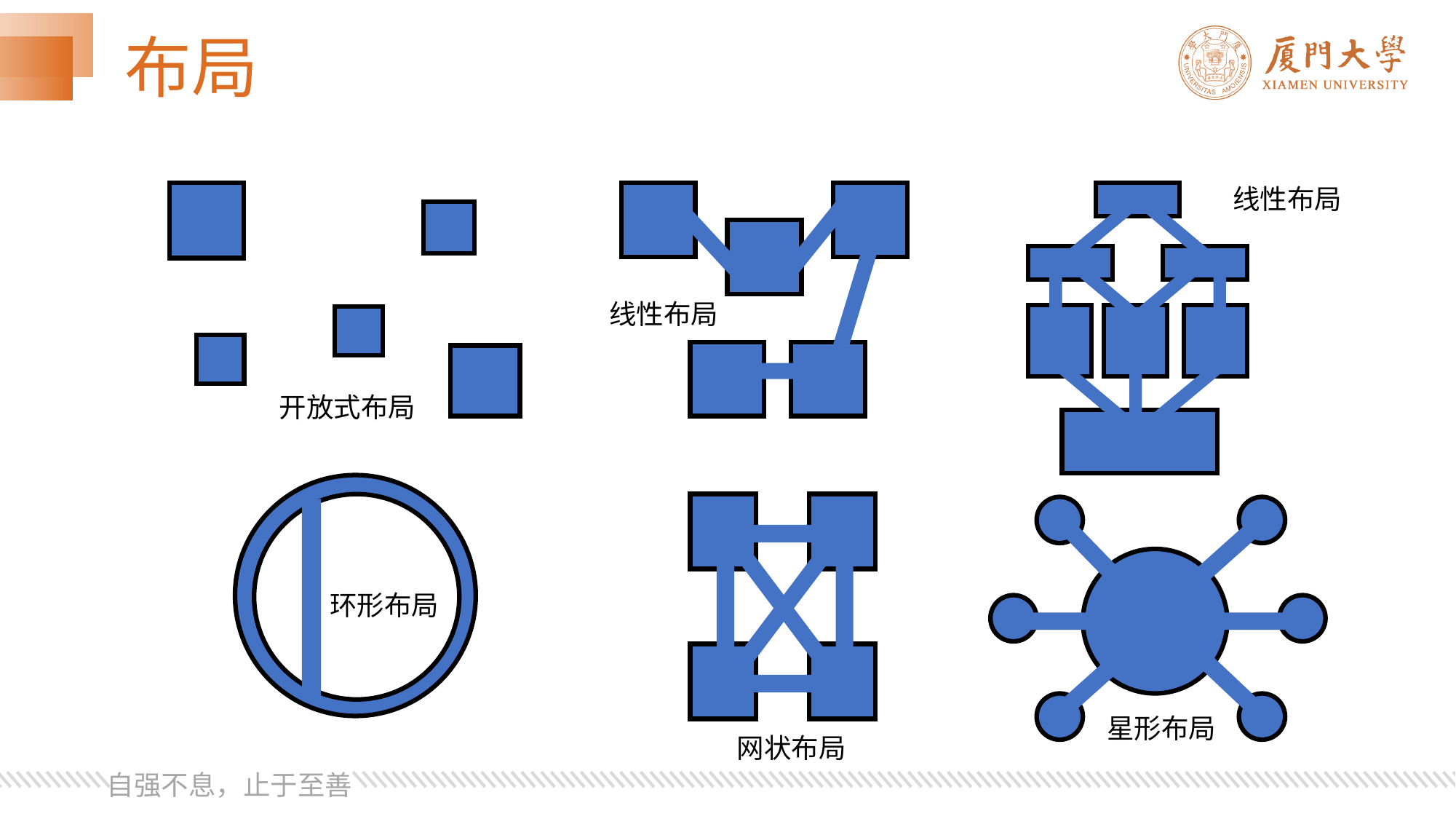

# 布局
线性布局

线性布局
开放式布局

环形布局
星形布局
网状布局